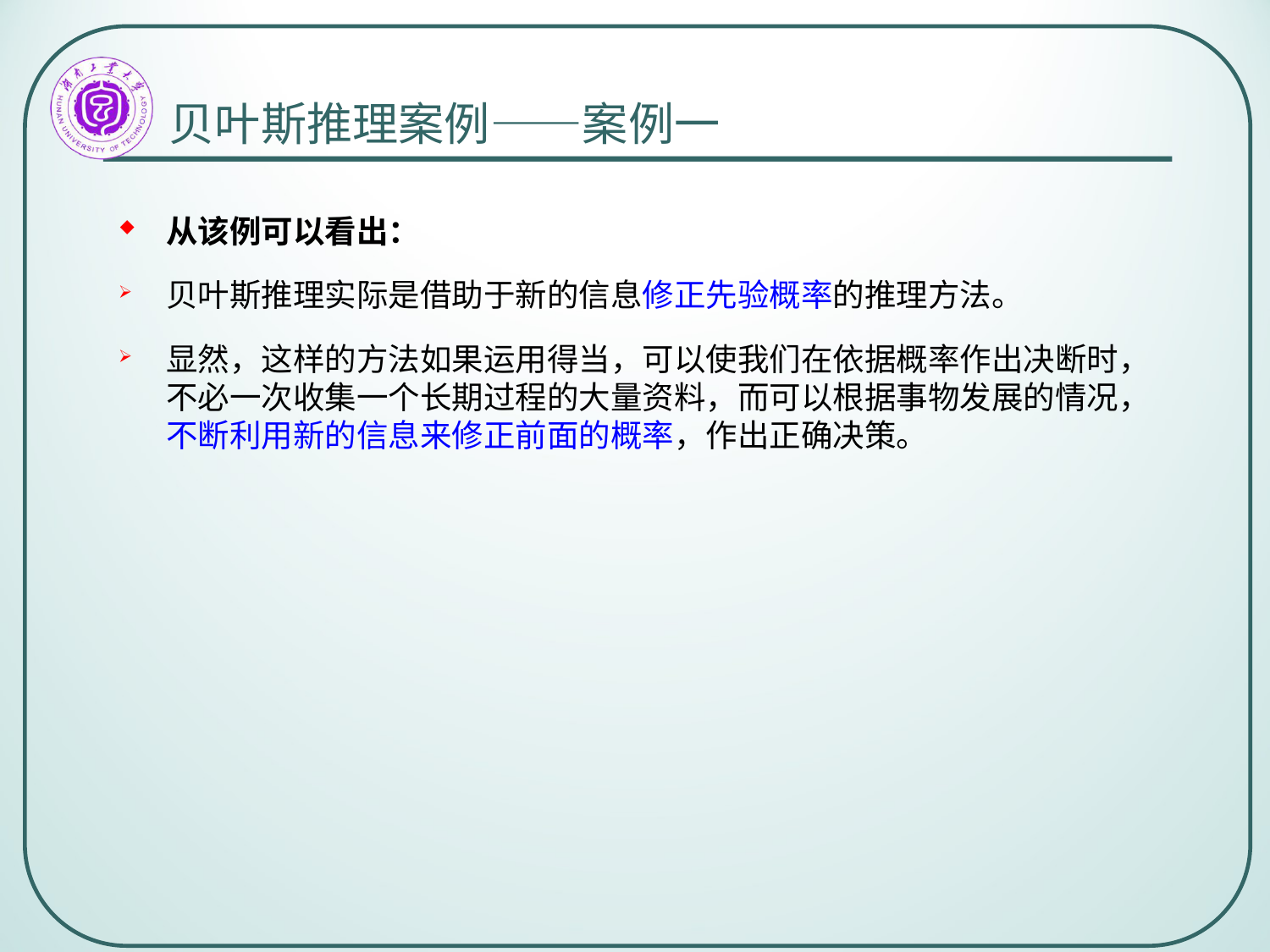

# 贝叶斯推理案例——案例一

从该例可以看出：

贝叶斯推理实际是借助于新的信息修正先验概率的推理方法。

显然，这样的方法如果运用得当，可以使我们在依据概率作出决断时，不必一次收集一个长期过程的大量资料，而可以根据事物发展的情况， 不断利用新的信息来修正前面的概率，作出正确决策。